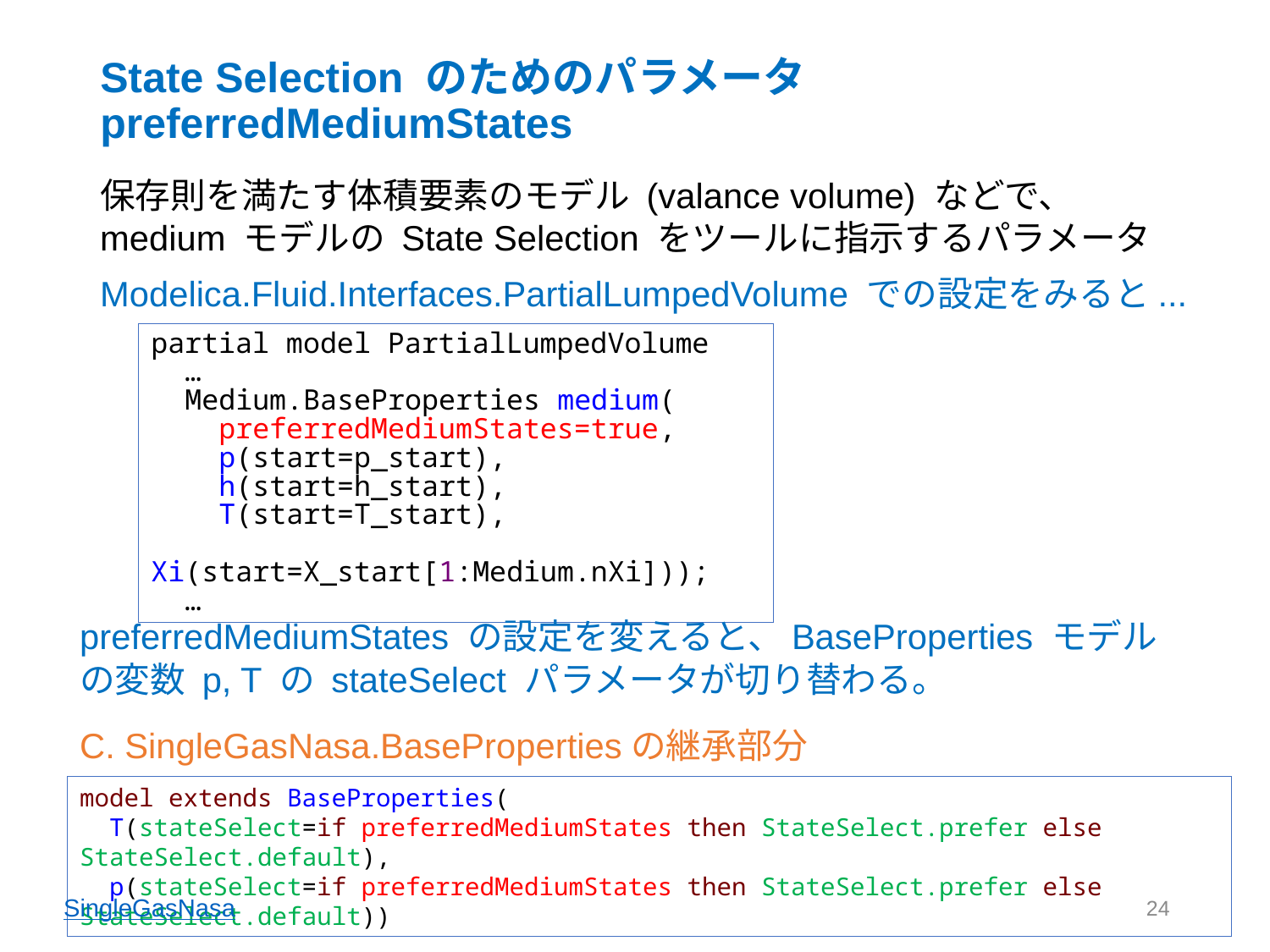

# State Selection のためのパラメータ preferredMediumStates
保存則を満たす体積要素のモデル (valance volume) などで、 medium モデルの State Selection をツールに指示するパラメータ
Modelica.Fluid.Interfaces.PartialLumpedVolume での設定をみると...
partial model PartialLumpedVolume
  …
  Medium.BaseProperties medium(
    preferredMediumStates=true,
    p(start=p_start),
    h(start=h_start),
    T(start=T_start),
    Xi(start=X_start[1:Medium.nXi]));
  …
preferredMediumStates の設定を変えると、BaseProperties モデルの変数 p, T の stateSelect パラメータが切り替わる。
C. SingleGasNasa.BasePropertiesの継承部分
model extends BaseProperties(
  T(stateSelect=if preferredMediumStates then StateSelect.prefer else StateSelect.default),
  p(stateSelect=if preferredMediumStates then StateSelect.prefer else StateSelect.default))
24
SingleGasNasa